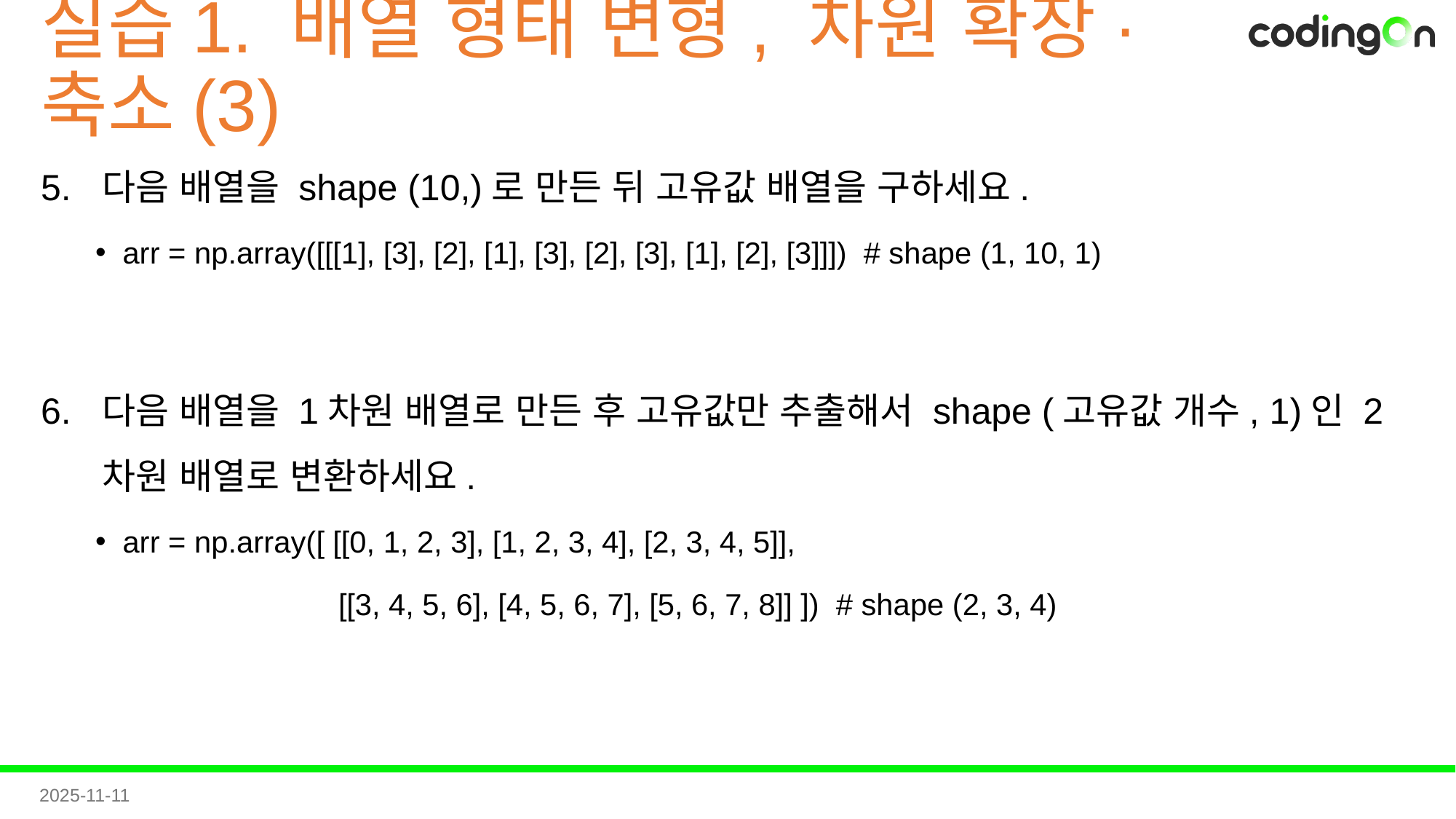

# 실습1. 배열 형태 변형, 차원 확장·축소(3)
다음 배열을 shape (10,)로 만든 뒤 고유값 배열을 구하세요.
arr = np.array([[[1], [3], [2], [1], [3], [2], [3], [1], [2], [3]]])  # shape (1, 10, 1)

다음 배열을 1차원 배열로 만든 후 고유값만 추출해서 shape (고유값 개수, 1)인 2차원 배열로 변환하세요.
arr = np.array([ [[0, 1, 2, 3], [1, 2, 3, 4], [2, 3, 4, 5]],
                [[3, 4, 5, 6], [4, 5, 6, 7], [5, 6, 7, 8]] ])  # shape (2, 3, 4)
2025-11-11